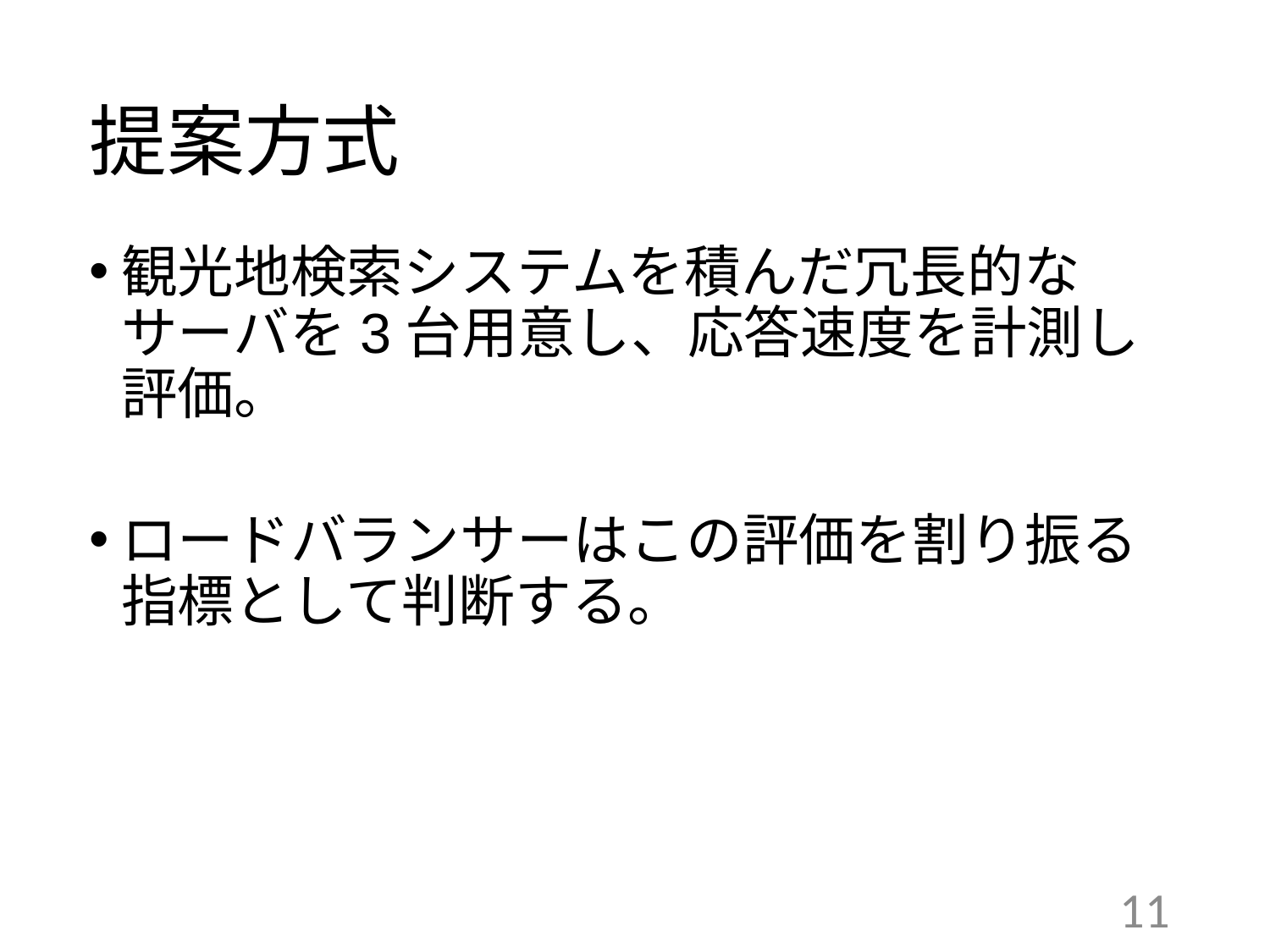

# 提案方式
観光地検索システムを積んだ冗長的なサーバを3台用意し、応答速度を計測し評価。
ロードバランサーはこの評価を割り振る指標として判断する。
11